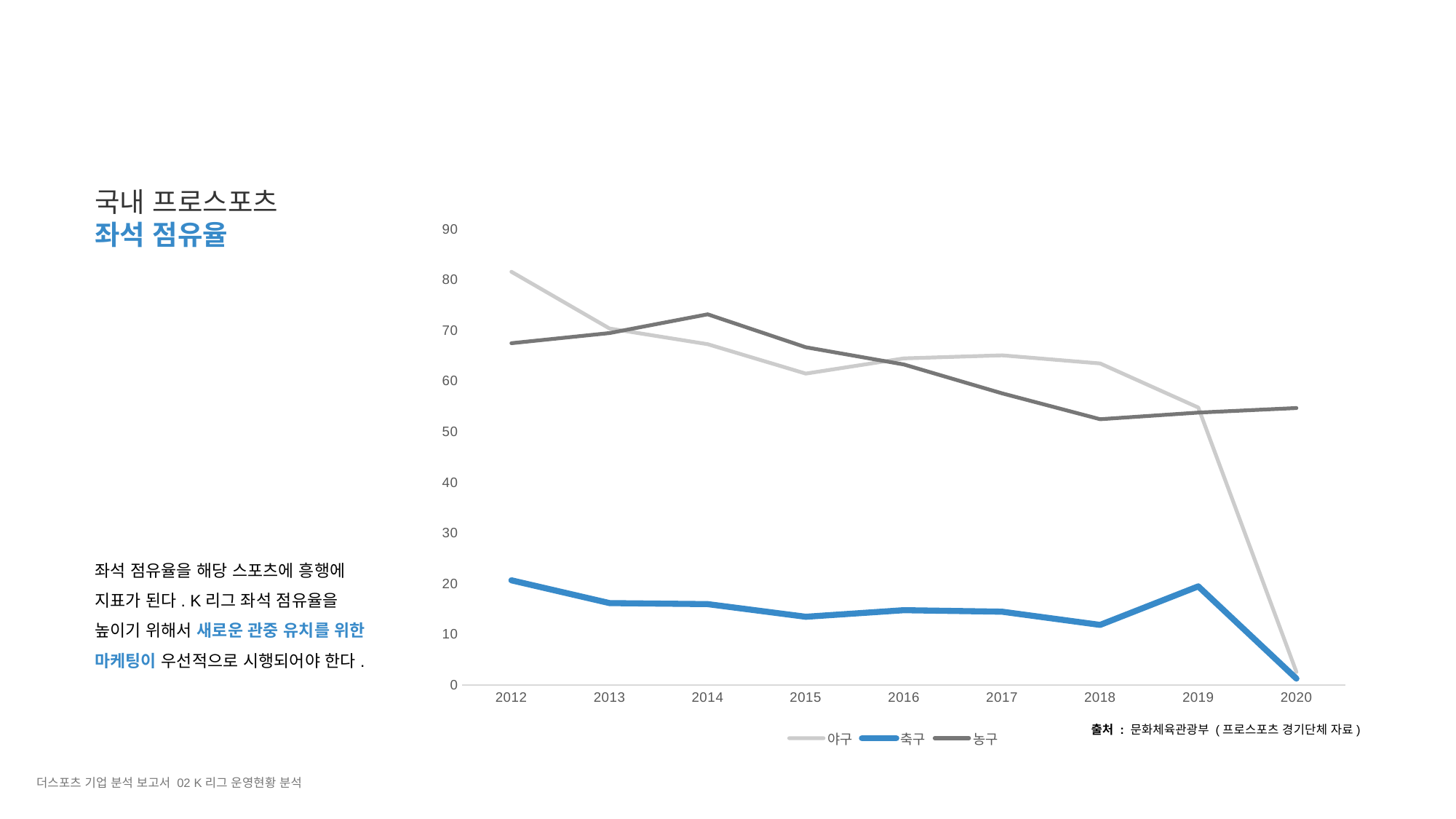

국내 프로스포츠
좌석 점유율

### Chart

| Category | 야구 | 축구 | 농구 |
|---|---|---|---|
| 2012 | 81.6 | 20.7 | 67.5 |
| 2013 | 70.4 | 16.2 | 69.5 |
| 2014 | 67.3 | 16.0 | 73.2 |
| 2015 | 61.5 | 13.5 | 66.7 |
| 2016 | 64.5 | 14.8 | 63.3 |
| 2017 | 65.1 | 14.5 | 57.6 |
| 2018 | 63.5 | 11.9 | 52.5 |
| 2019 | 54.8 | 19.5 | 53.8 |
| 2020 | 2.6 | 1.3 | 54.7 |
좌석 점유율을 해당 스포츠에 흥행에 지표가 된다. K리그 좌석 점유율을 높이기 위해서 새로운 관중 유치를 위한 마케팅이 우선적으로 시행되어야 한다.

출처 : 문화체육관광부 (프로스포츠 경기단체 자료)
더스포츠 기업 분석 보고서 02 K리그 운영현황 분석